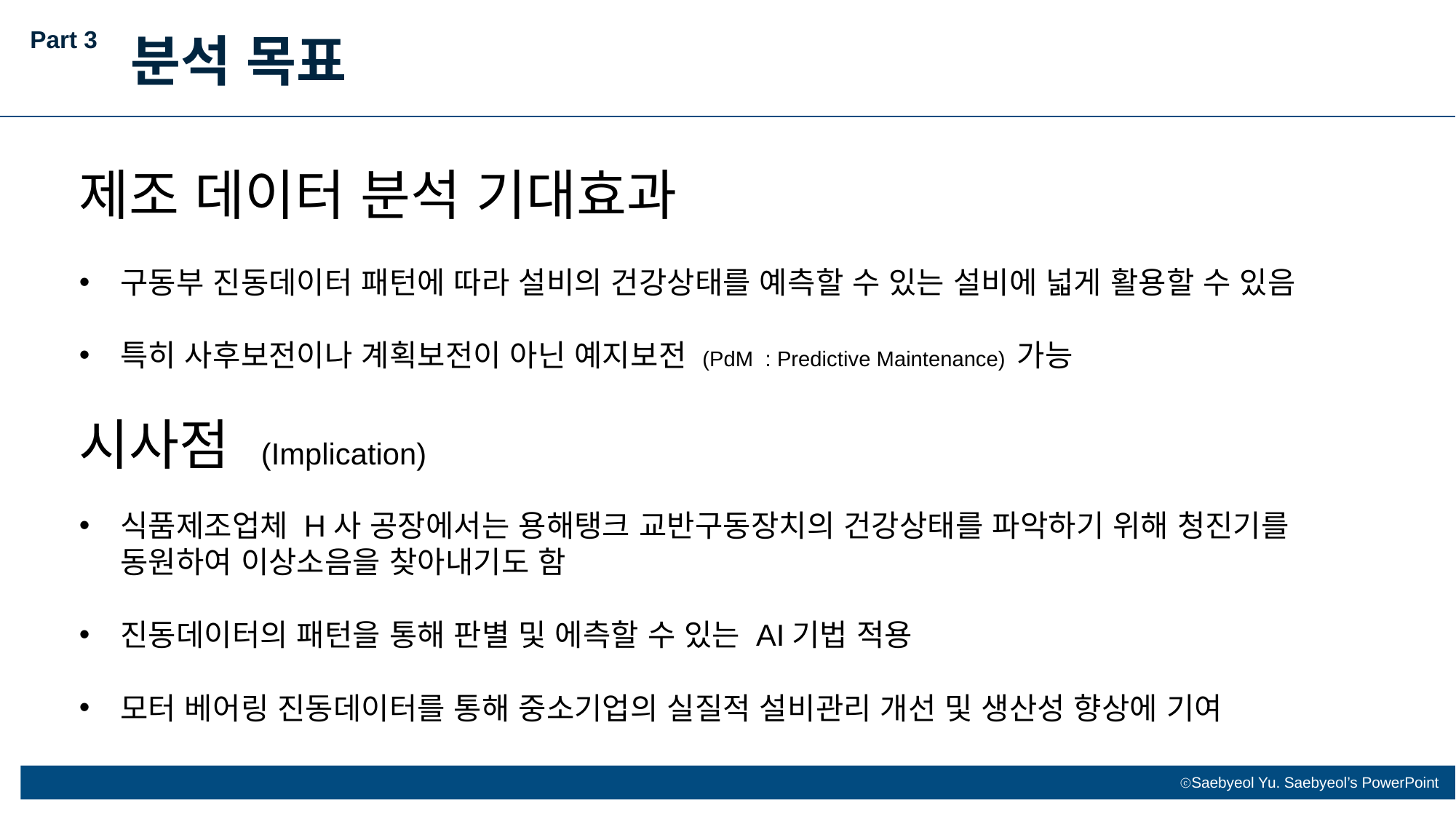

Part 3
분석 목표
제조 데이터 분석 기대효과
구동부 진동데이터 패턴에 따라 설비의 건강상태를 예측할 수 있는 설비에 넓게 활용할 수 있음

특히 사후보전이나 계획보전이 아닌 예지보전 (PdM  : Predictive Maintenance) 가능
시사점 (Implication)
식품제조업체 H사 공장에서는 용해탱크 교반구동장치의 건강상태를 파악하기 위해 청진기를 동원하여 이상소음을 찾아내기도 함

진동데이터의 패턴을 통해 판별 및 에측할 수 있는 AI기법 적용

모터 베어링 진동데이터를 통해 중소기업의 실질적 설비관리 개선 및 생산성 향상에 기여